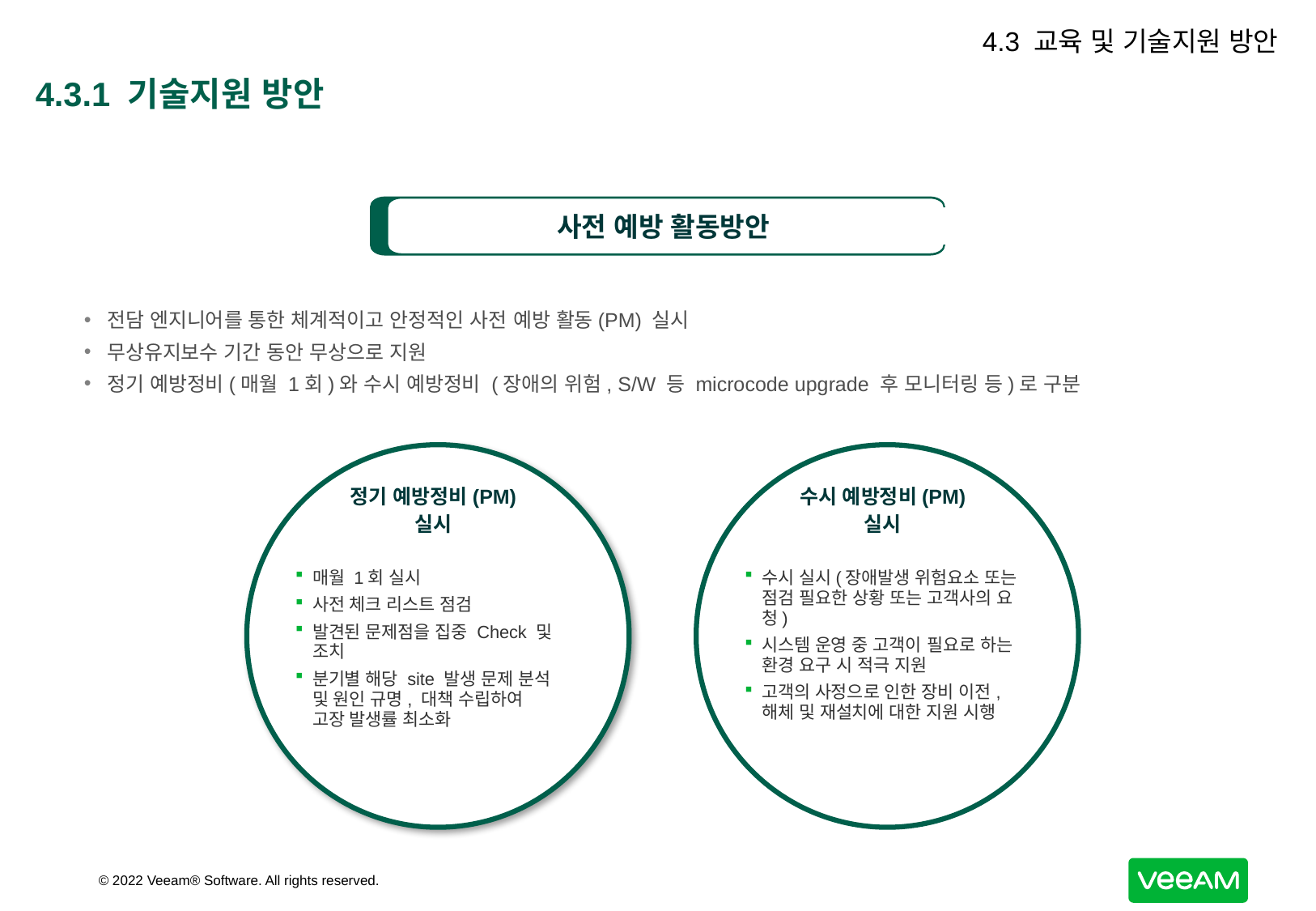

4.3 교육 및 기술지원 방안
# 4.3.1 기술지원 방안
사전 예방 활동방안
전담 엔지니어를 통한 체계적이고 안정적인 사전 예방 활동(PM) 실시
무상유지보수 기간 동안 무상으로 지원
정기 예방정비(매월 1회)와 수시 예방정비 (장애의 위험, S/W 등 microcode upgrade 후 모니터링 등)로 구분

정기 예방정비(PM)
실시
수시 예방정비(PM)
실시
매월 1회 실시
사전 체크 리스트 점검
발견된 문제점을 집중 Check 및 조치
분기별 해당 site 발생 문제 분석 및 원인 규명, 대책 수립하여 고장 발생률 최소화
수시 실시(장애발생 위험요소 또는 점검 필요한 상황 또는 고객사의 요청)
시스템 운영 중 고객이 필요로 하는 환경 요구 시 적극 지원
고객의 사정으로 인한 장비 이전, 해체 및 재설치에 대한 지원 시행